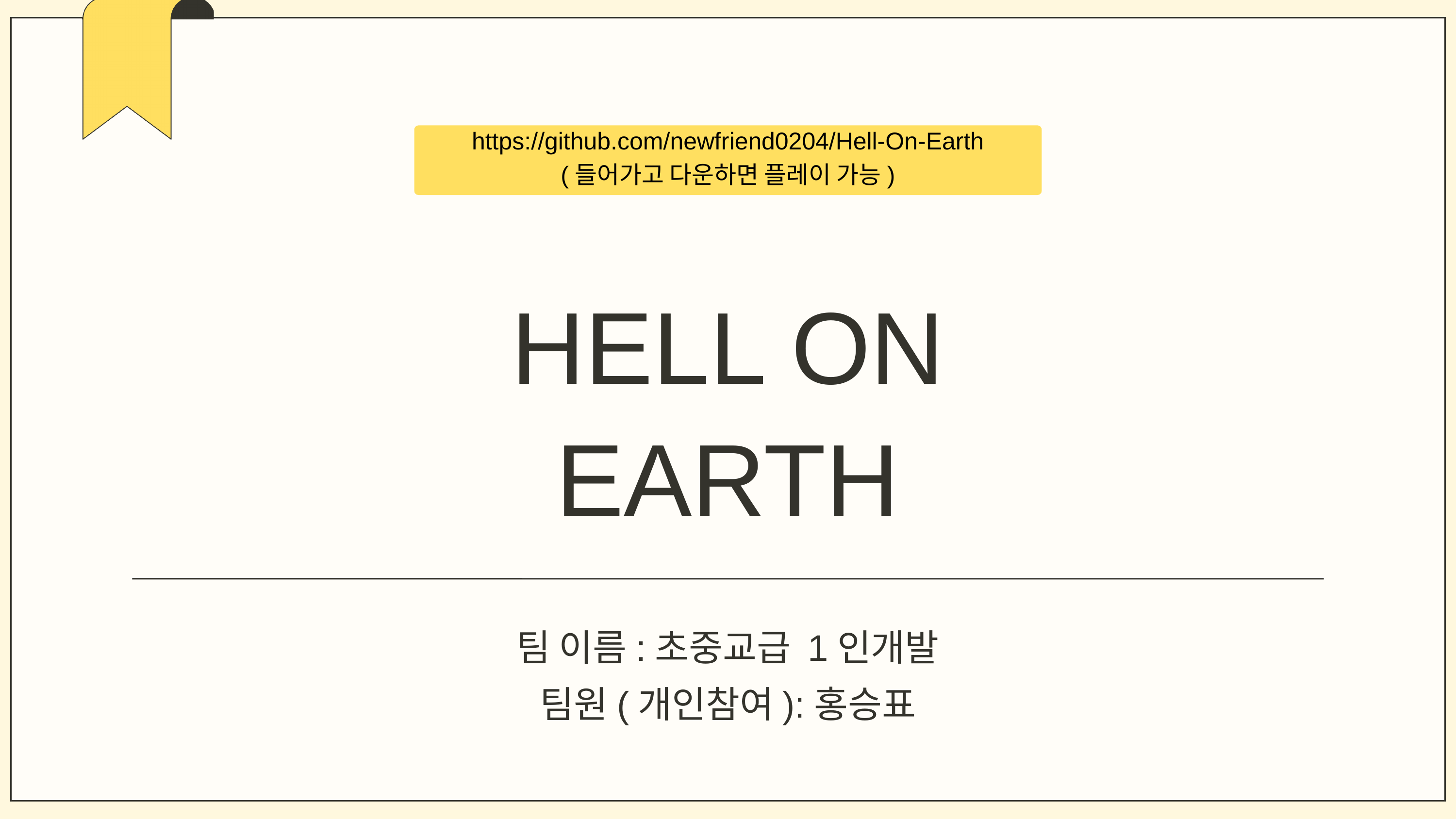

https://github.com/newfriend0204/Hell-On-Earth
(들어가고 다운하면 플레이 가능)
HELL ON EARTH

팀 이름:초중교급 1인개발
팀원(개인참여):홍승표